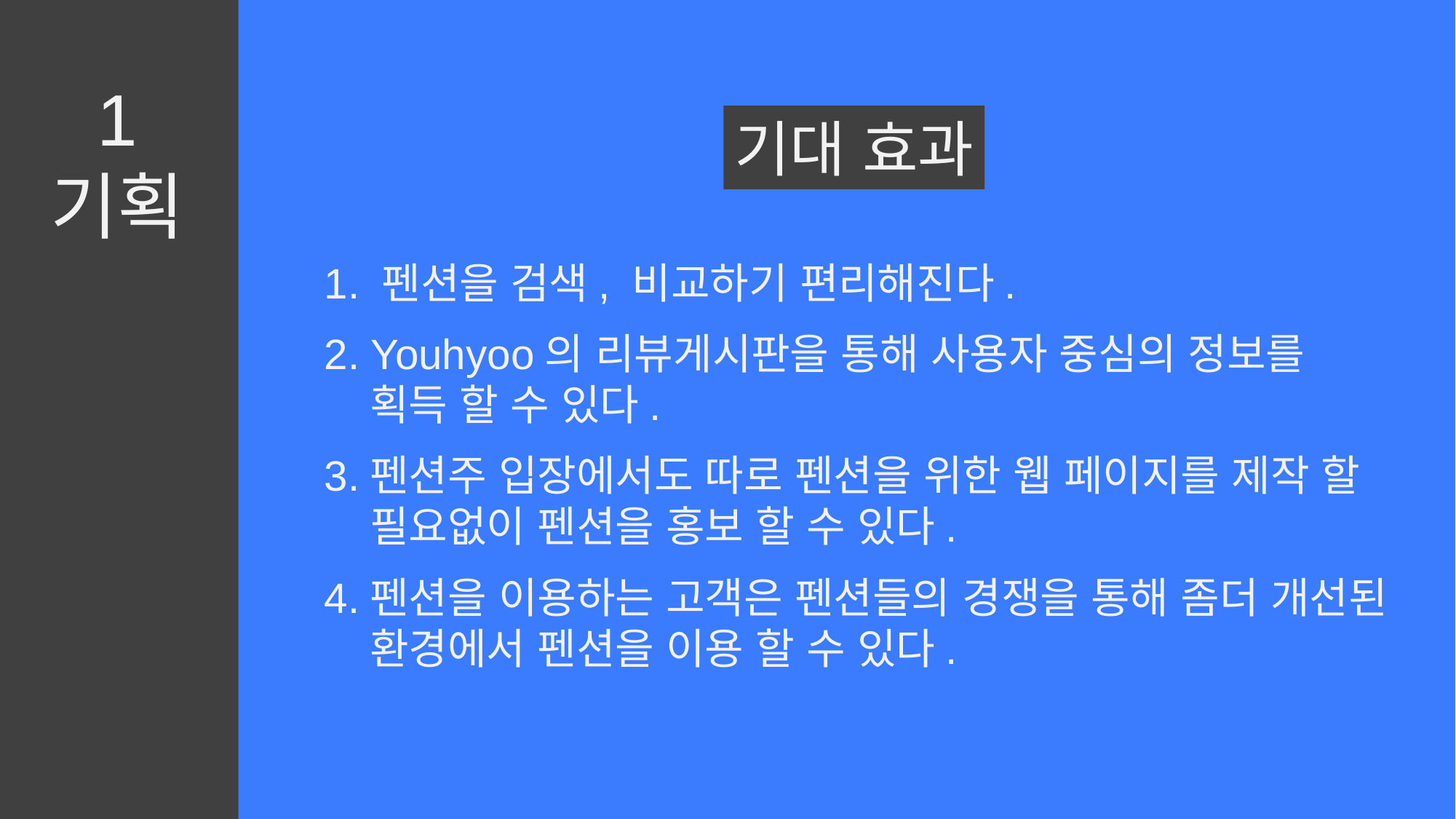

1
기획
기대 효과
1. 펜션을 검색, 비교하기 편리해진다.

2. Youhyoo의 리뷰게시판을 통해 사용자 중심의 정보를
   획득 할 수 있다.

3.펜션주 입장에서도 따로 펜션을 위한 웹 페이지를 제작 할
   필요없이 펜션을 홍보 할 수 있다.

4.펜션을 이용하는 고객은 펜션들의 경쟁을 통해 좀더 개선된
   환경에서 펜션을 이용 할 수 있다.